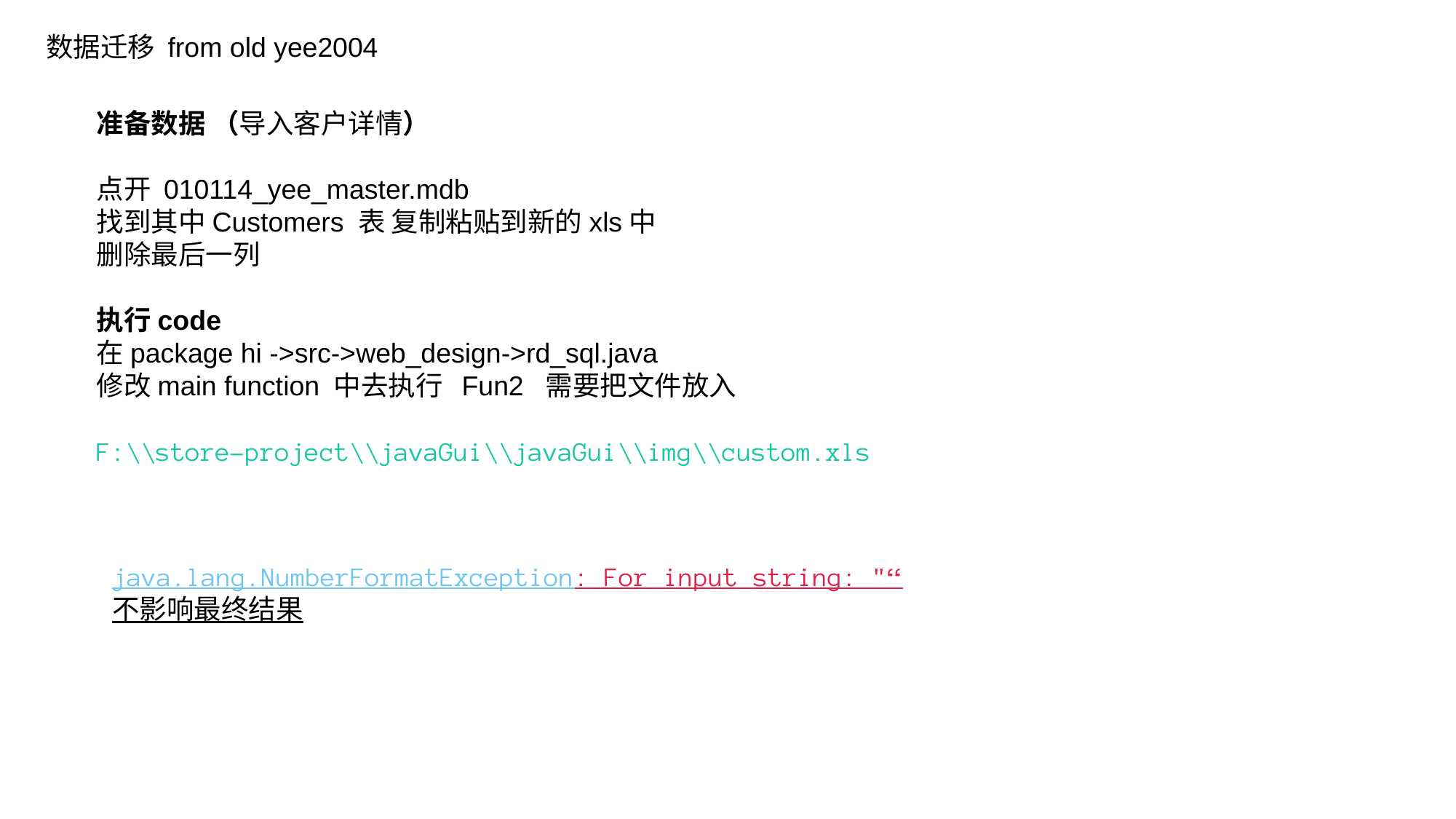

数据迁移 from old yee2004

准备数据 （导入客户详情）

点开 010114_yee_master.mdb
找到其中Customers 表 复制粘贴到新的xls中
删除最后一列

执行code
在package hi ->src->web_design->rd_sql.java
修改main function 中去执行  Fun2  需要把文件放入

F:\\store-project\\javaGui\\javaGui\\img\\custom.xls

java.lang.NumberFormatException: For input string: "“
不影响最终结果